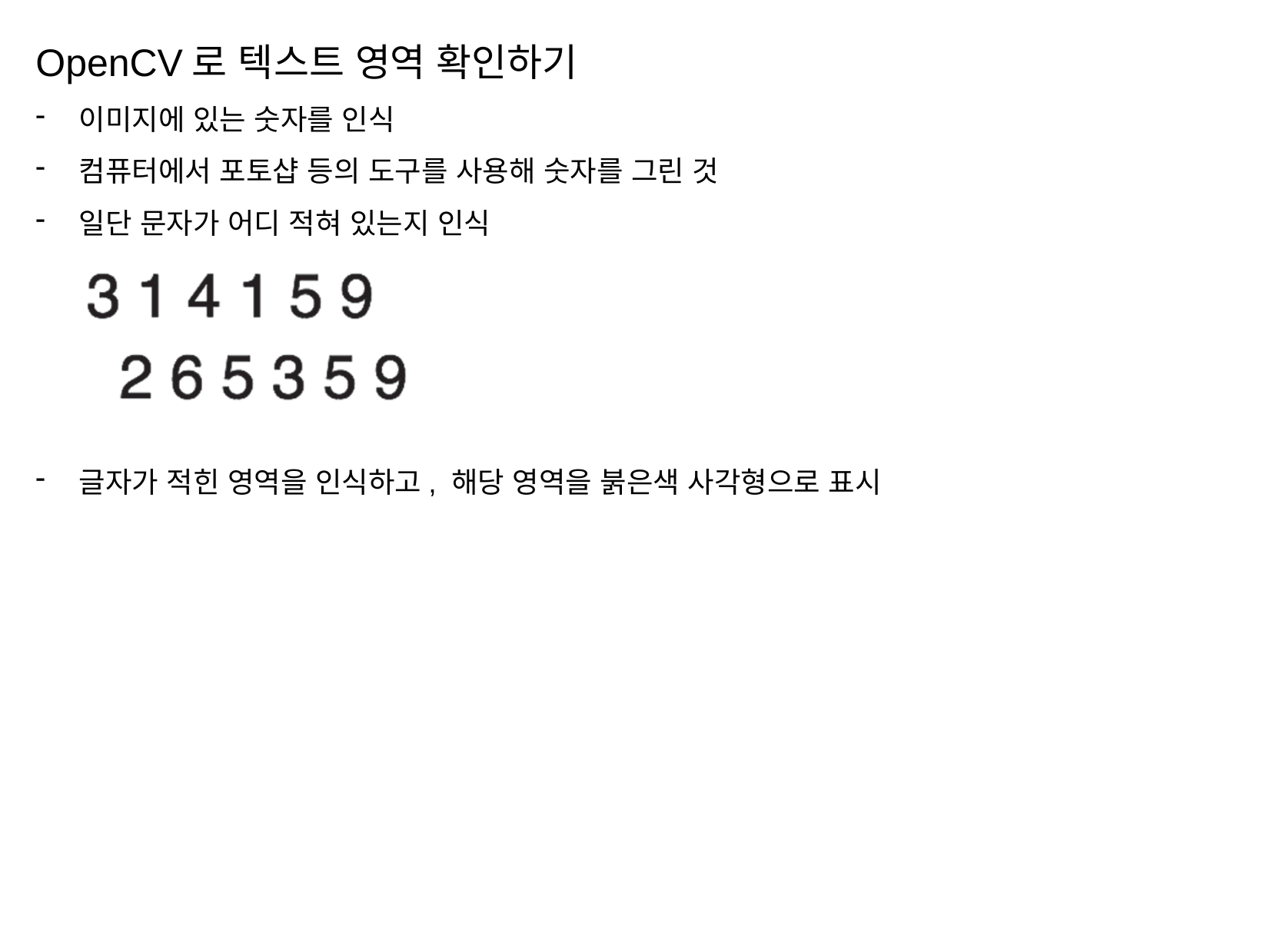

OpenCV로 텍스트 영역 확인하기
이미지에 있는 숫자를 인식
컴퓨터에서 포토샵 등의 도구를 사용해 숫자를 그린 것
일단 문자가 어디 적혀 있는지 인식

글자가 적힌 영역을 인식하고, 해당 영역을 붉은색 사각형으로 표시